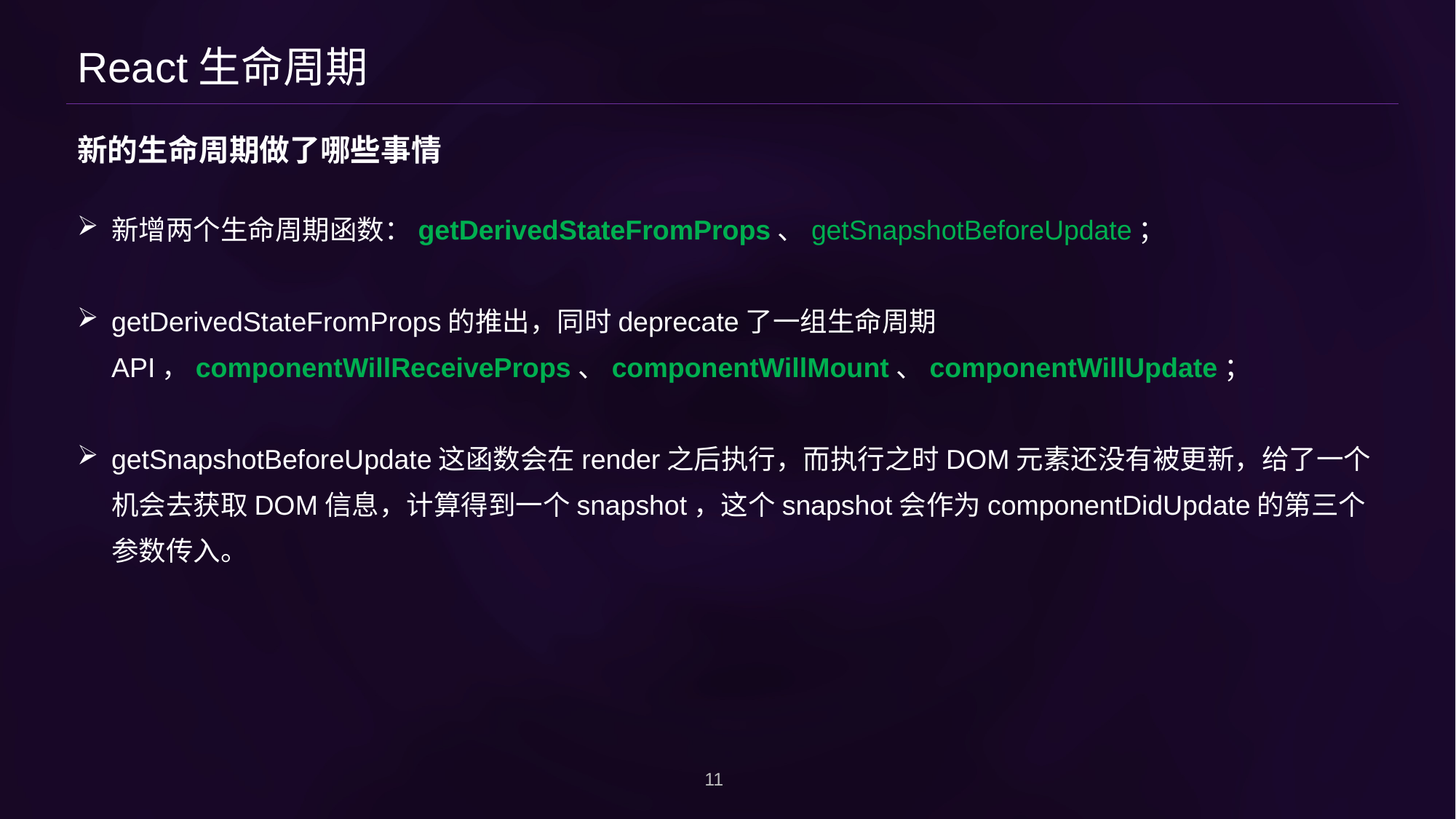

# React生命周期
新的生命周期做了哪些事情
新增两个生命周期函数：getDerivedStateFromProps、getSnapshotBeforeUpdate；

getDerivedStateFromProps的推出，同时deprecate了一组生命周期API，componentWillReceiveProps、componentWillMount、componentWillUpdate；

getSnapshotBeforeUpdate这函数会在render之后执行，而执行之时DOM元素还没有被更新，给了一个机会去获取DOM信息，计算得到一个snapshot，这个snapshot会作为componentDidUpdate的第三个参数传入。
11